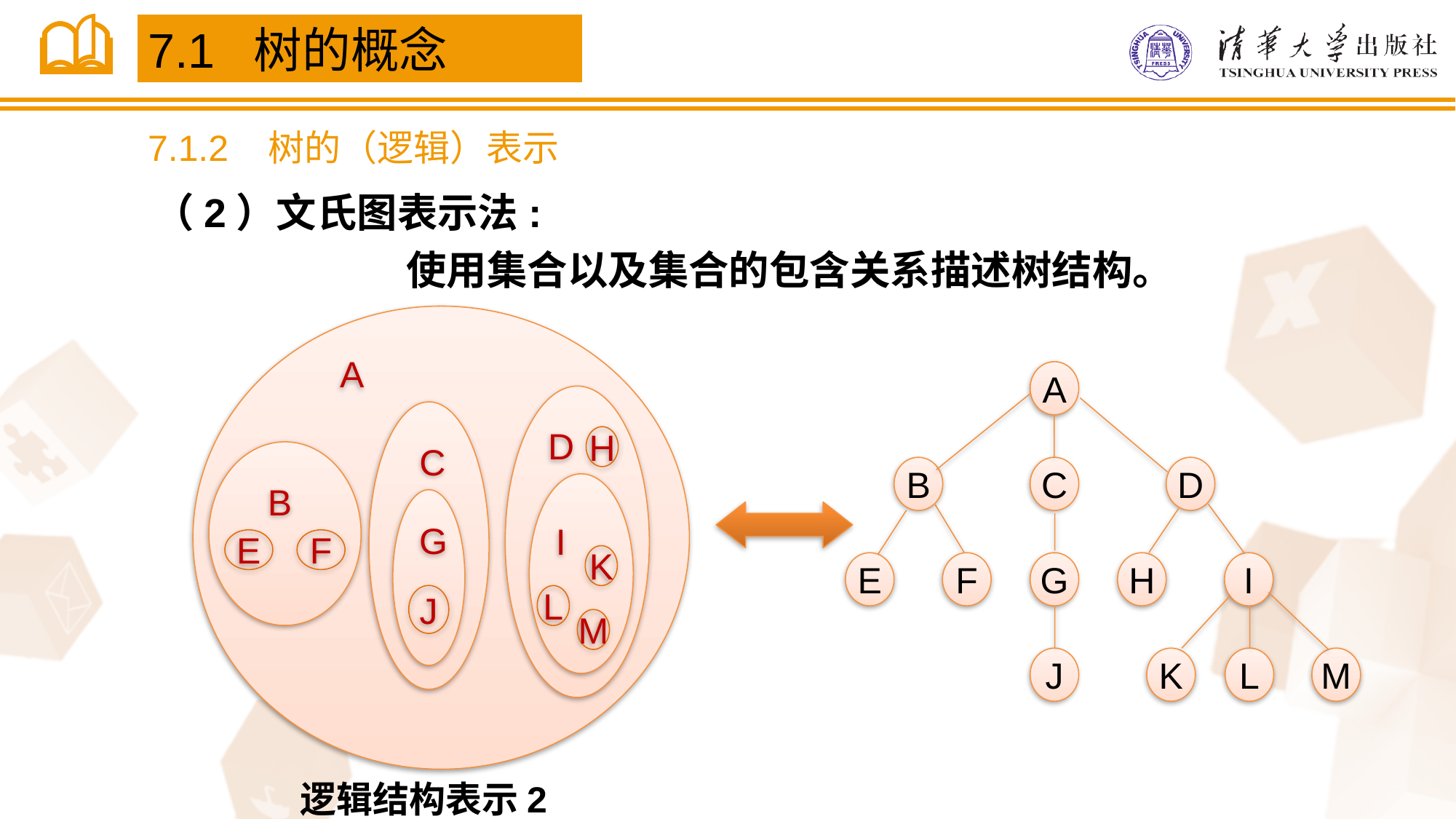

7.1  树的概念
7.1.2   树的（逻辑）表示
（2）文氏图表示法:
使用集合以及集合的包含关系描述树结构。

A

D
H
C

B

G
I
E
F
K
J
L
M
A

B
C
D

E
F
G
H
I

J
K
L
M

逻辑结构表示2